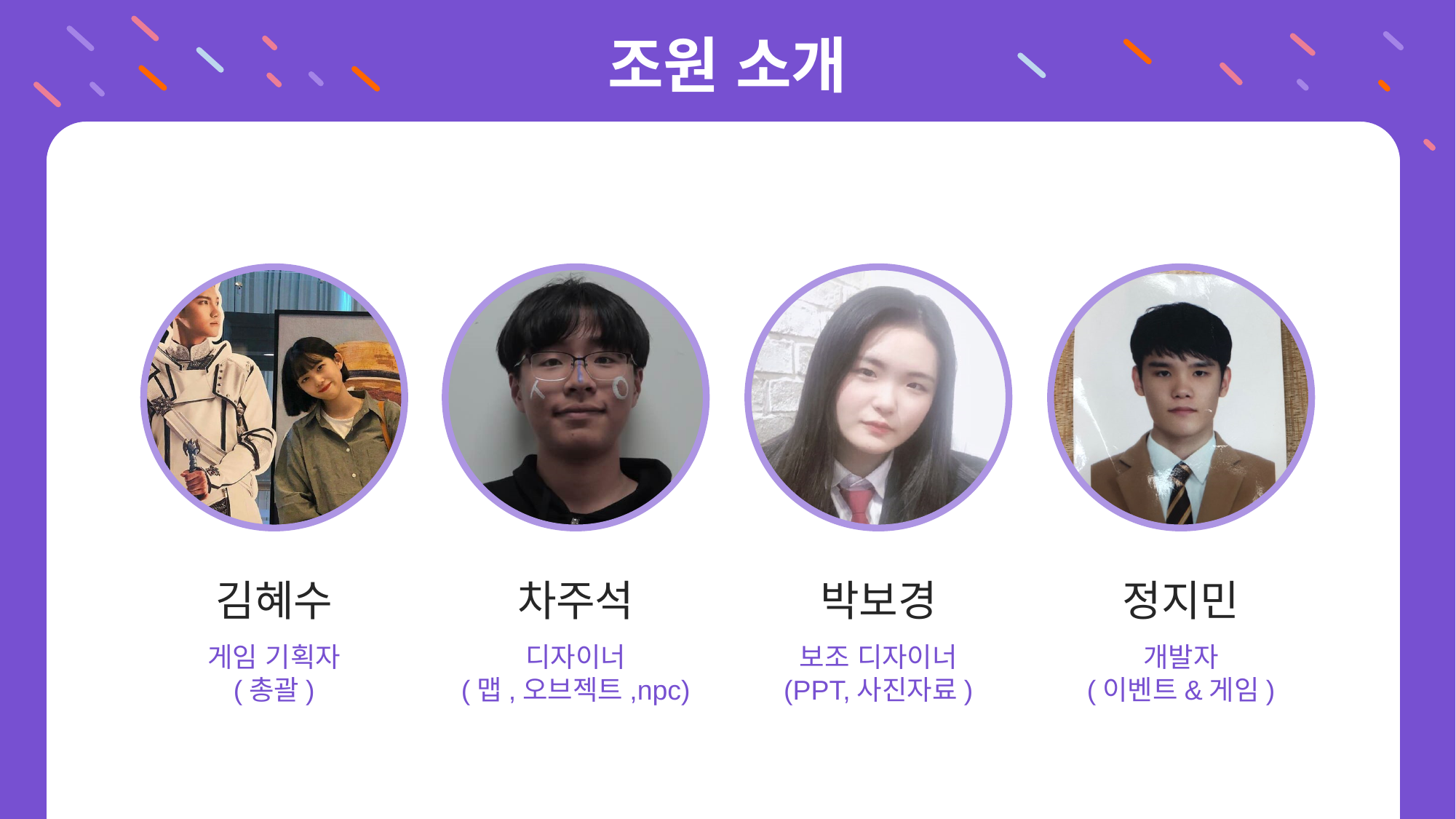

# 조원 소개

김혜수

게임 기획자
(총괄)

차주석

디자이너
(맵,오브젝트,npc)

박보경

보조 디자이너
(PPT,사진자료)

정지민

개발자
(이벤트&게임)